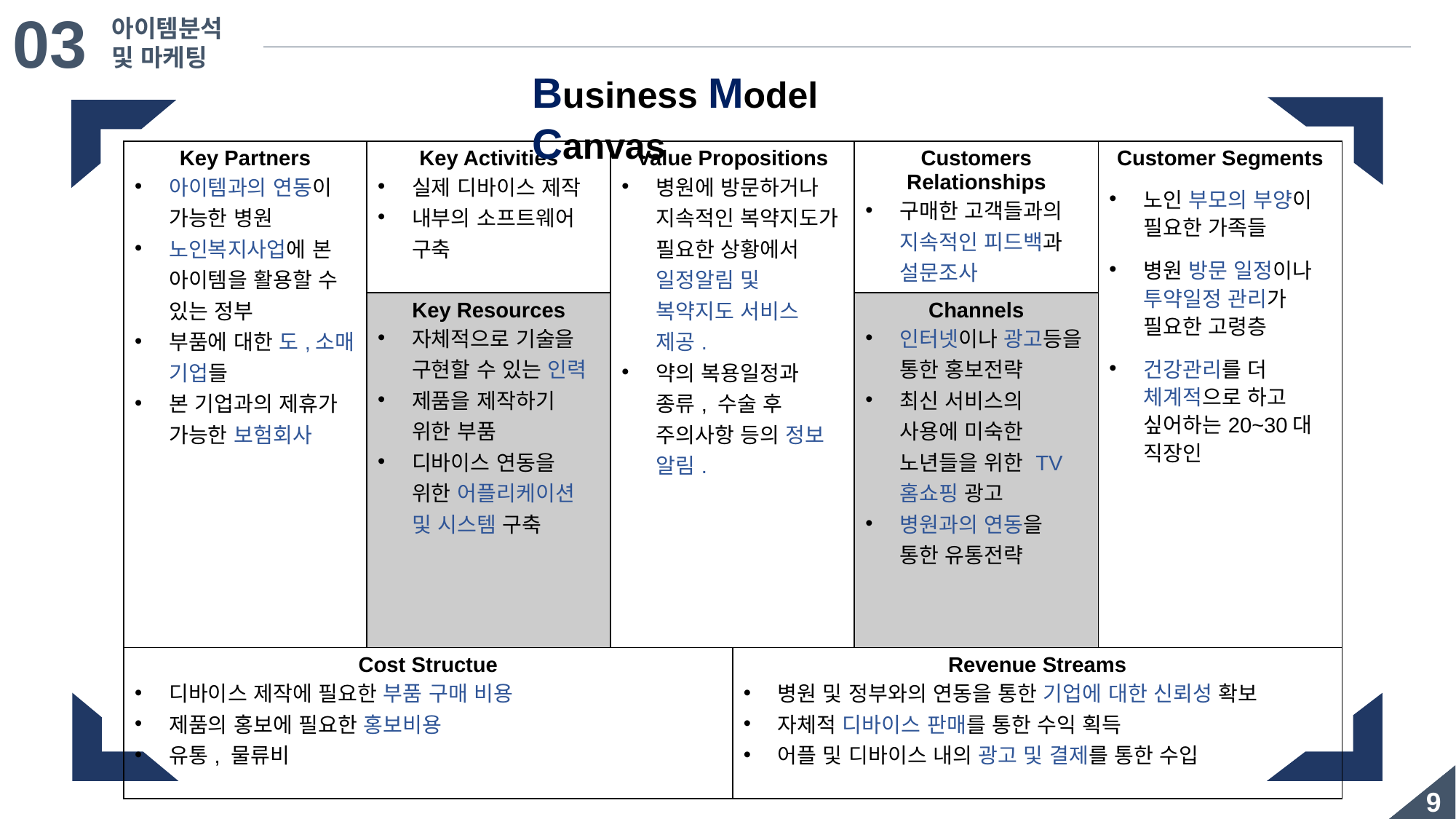

03
아이템분석
및 마케팅
Business Model Canvas

| Key Partners 아이템과의 연동이 가능한 병원 노인복지사업에 본 아이템을 활용할 수 있는 정부 부품에 대한 도,소매 기업들 본 기업과의 제휴가 가능한 보험회사 | Key Activities 실제 디바이스 제작 내부의 소프트웨어 구축 | Value Propositions 병원에 방문하거나 지속적인 복약지도가 필요한 상황에서 일정알림 및 복약지도 서비스 제공. 약의 복용일정과 종류, 수술 후 주의사항 등의 정보 알림. |  | Customers Relationships 구매한 고객들과의 지속적인 피드백과 설문조사 | Customer Segments 노인 부모의 부양이 필요한 가족들 병원 방문 일정이나 투약일정 관리가 필요한 고령층 건강관리를 더 체계적으로 하고 싶어하는20~30대 직장인 |
| --- | --- | --- | --- | --- | --- |
|  | Key Resources 자체적으로 기술을 구현할 수 있는 인력 제품을 제작하기 위한 부품 디바이스 연동을 위한 어플리케이션 및 시스템 구축 |  |  | Channels 인터넷이나 광고등을 통한 홍보전략 최신 서비스의 사용에 미숙한 노년들을 위한 TV 홈쇼핑 광고 병원과의 연동을 통한 유통전략 |  |
| Cost Structue 디바이스 제작에 필요한 부품 구매 비용 제품의 홍보에 필요한 홍보비용 유통, 물류비 |  |  | Revenue Streams 병원 및 정부와의 연동을 통한 기업에 대한 신뢰성 확보 자체적 디바이스 판매를 통한 수익 획득 어플 및 디바이스 내의 광고 및 결제를 통한 수입 |  |  |

9